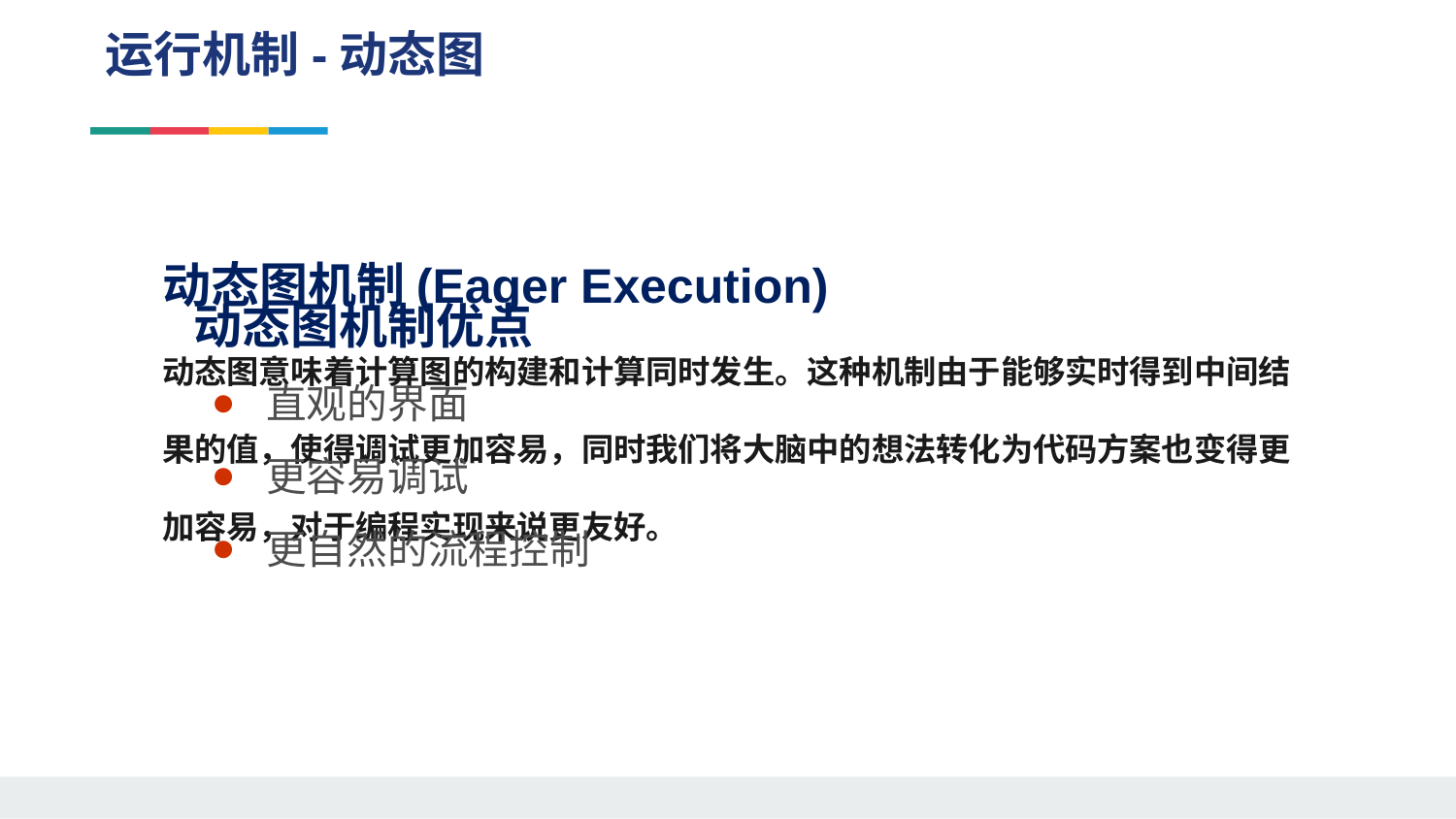

运行机制-动态图

动态图机制(Eager Execution)
动态图意味着计算图的构建和计算同时发生。这种机制由于能够实时得到中间结果的值，使得调试更加容易，同时我们将大脑中的想法转化为代码方案也变得更加容易，对于编程实现来说更友好。
动态图机制优点
直观的界面
更容易调试
更自然的流程控制